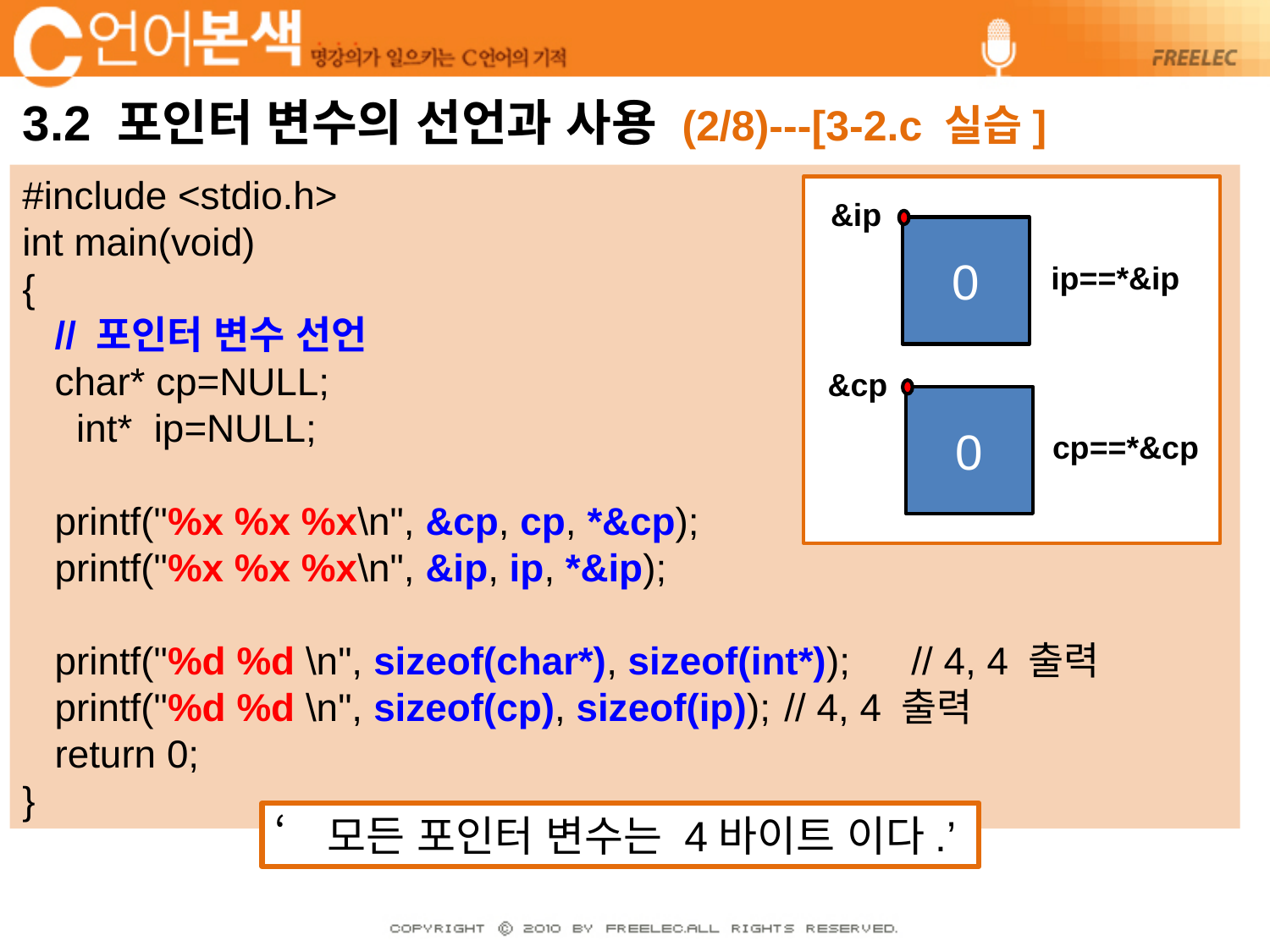

# 3.2 포인터 변수의 선언과 사용 (2/8)---[3-2.c 실습]

#include <stdio.h>
int main(void)
{
   // 포인터 변수 선언
   char* cp=NULL;
     int*  ip=NULL;

   printf("%x %x %x\n", &cp, cp, *&cp);
   printf("%x %x %x\n", &ip, ip, *&ip);

   printf("%d %d \n", sizeof(char*), sizeof(int*));	// 4, 4 출력
   printf("%d %d \n", sizeof(cp), sizeof(ip));	// 4, 4 출력
   return 0;
}

&ip

0
ip==*&ip
&cp

0
cp==*&cp
‘모든 포인터 변수는 4바이트 이다.’